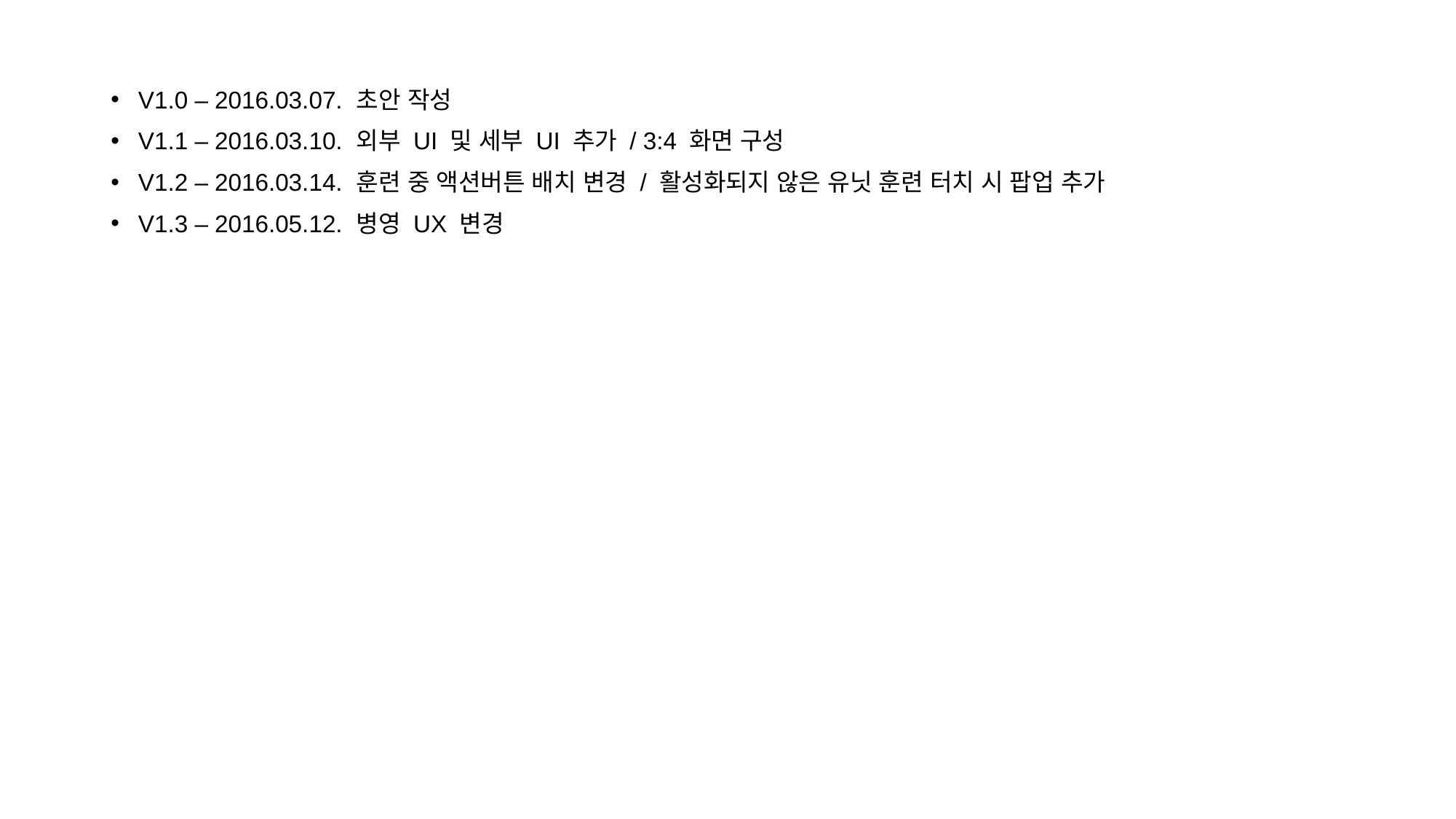

V1.0 – 2016.03.07. 	초안 작성
V1.1 – 2016.03.10.	외부 UI 및 세부 UI 추가 / 3:4 화면 구성
V1.2 – 2016.03.14. 	훈련 중 액션버튼 배치 변경 / 활성화되지 않은 유닛 훈련 터치 시 팝업 추가
V1.3 – 2016.05.12. 	병영 UX 변경